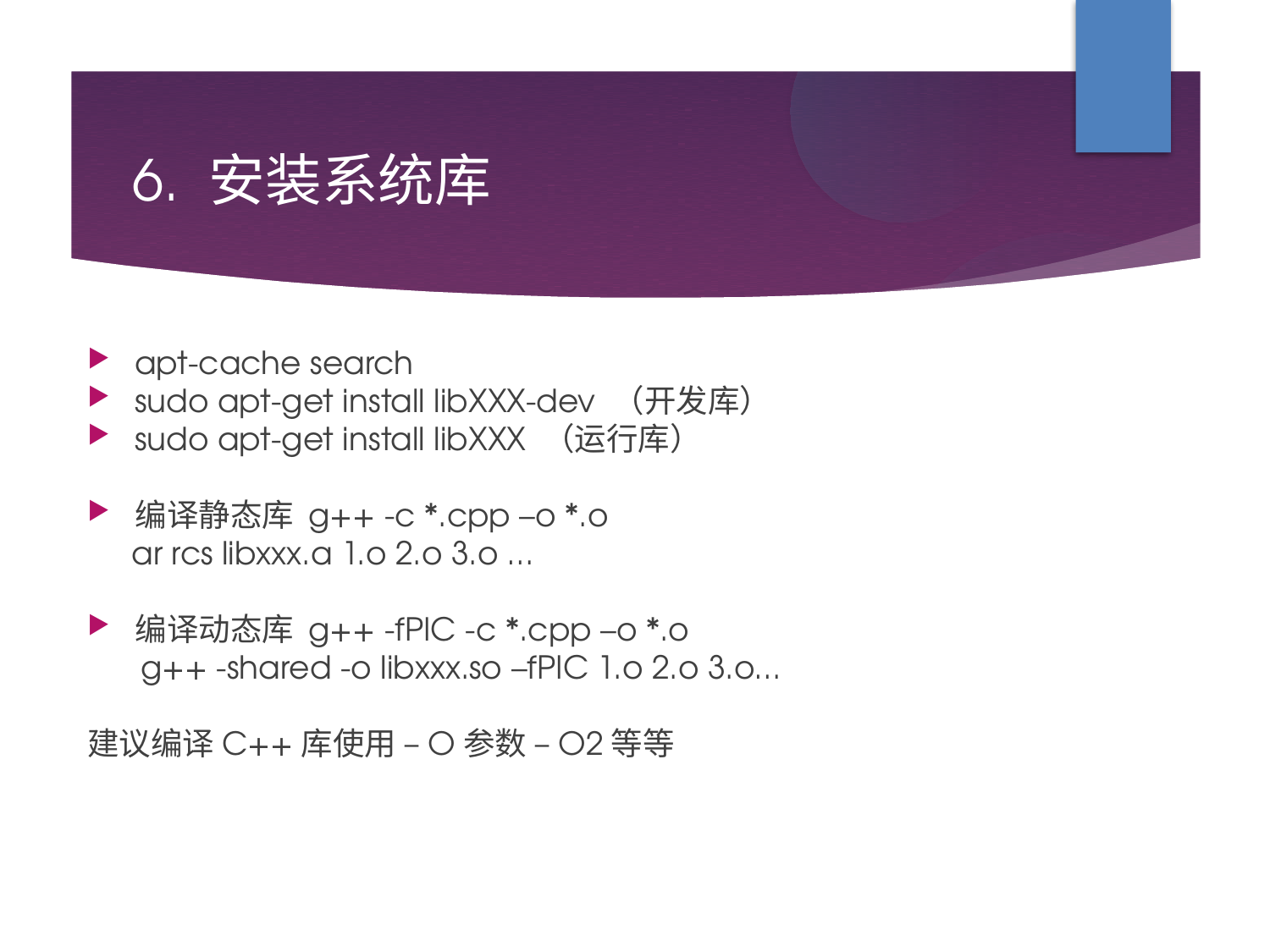

6. 安装系统库
apt-cache search
sudo apt-get install libXXX-dev （开发库）
sudo apt-get install libXXX （运行库）

编译静态库 g++ -c *.cpp –o *.o
     ar rcs libxxx.a 1.o 2.o 3.o …

编译动态库 g++ -fPIC -c *.cpp –o *.o
      g++ -shared -o libxxx.so –fPIC 1.o 2.o 3.o…

建议编译C++库使用 –O参数 –O2等等